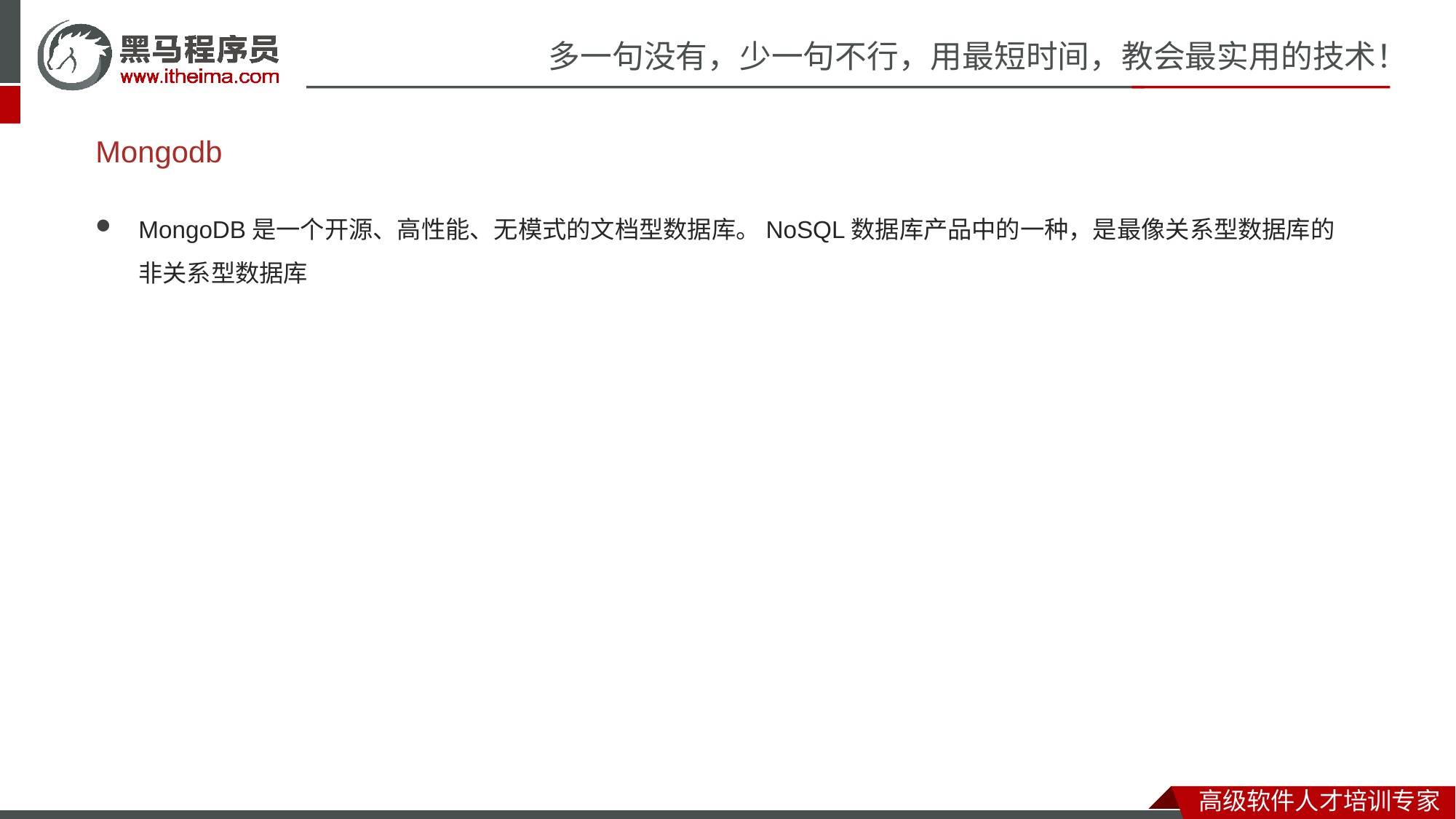

# Mongodb
MongoDB是一个开源、高性能、无模式的文档型数据库。NoSQL数据库产品中的一种，是最像关系型数据库的非关系型数据库